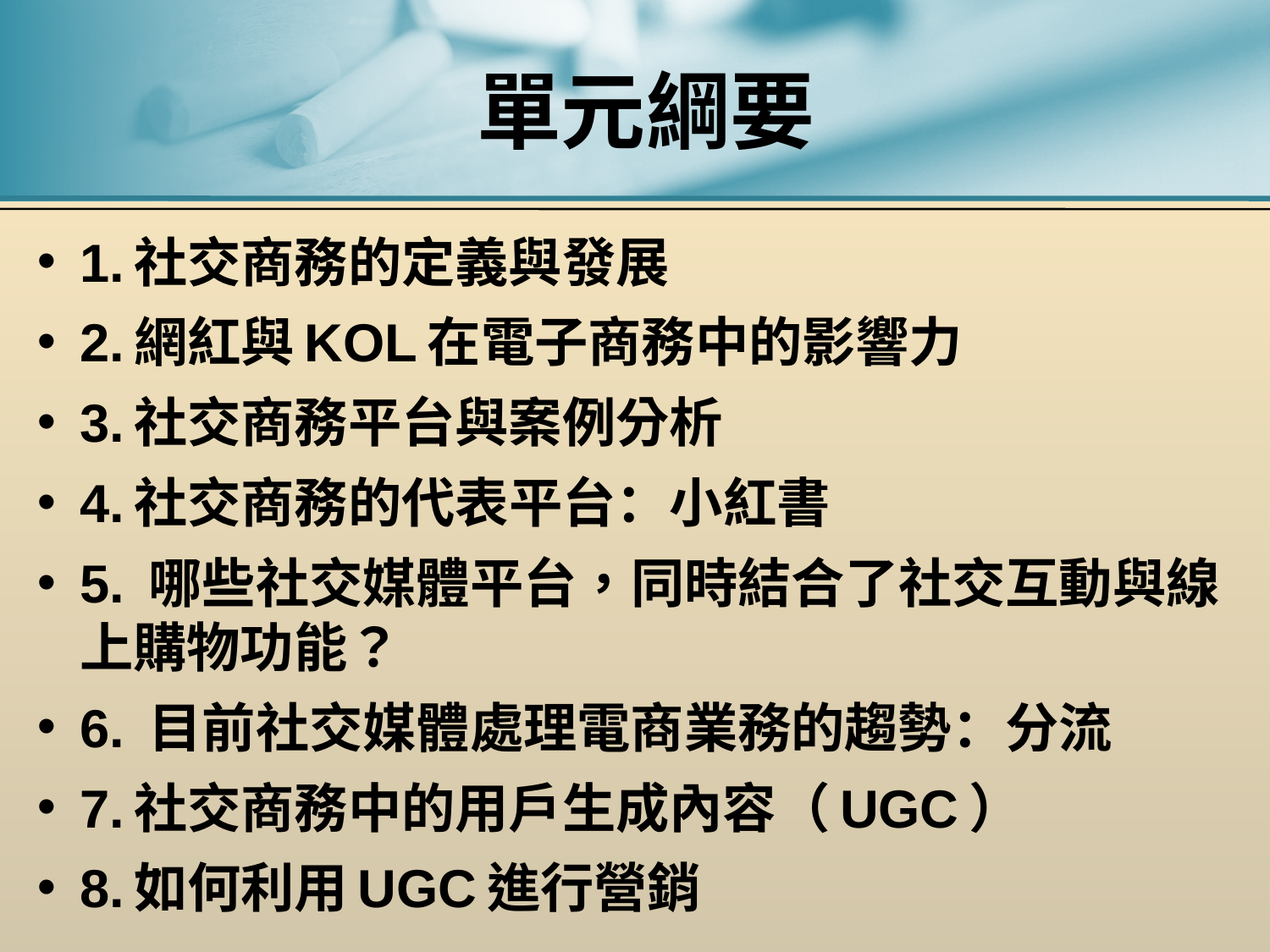

# 單元綱要
1.社交商務的定義與發展
2.網紅與KOL在電子商務中的影響力
3.社交商務平台與案例分析
4.社交商務的代表平台：小紅書
5. 哪些社交媒體平台，同時結合了社交互動與線上購物功能？
6. 目前社交媒體處理電商業務的趨勢：分流
7.社交商務中的用戶生成內容（UGC）
8.如何利用UGC進行營銷